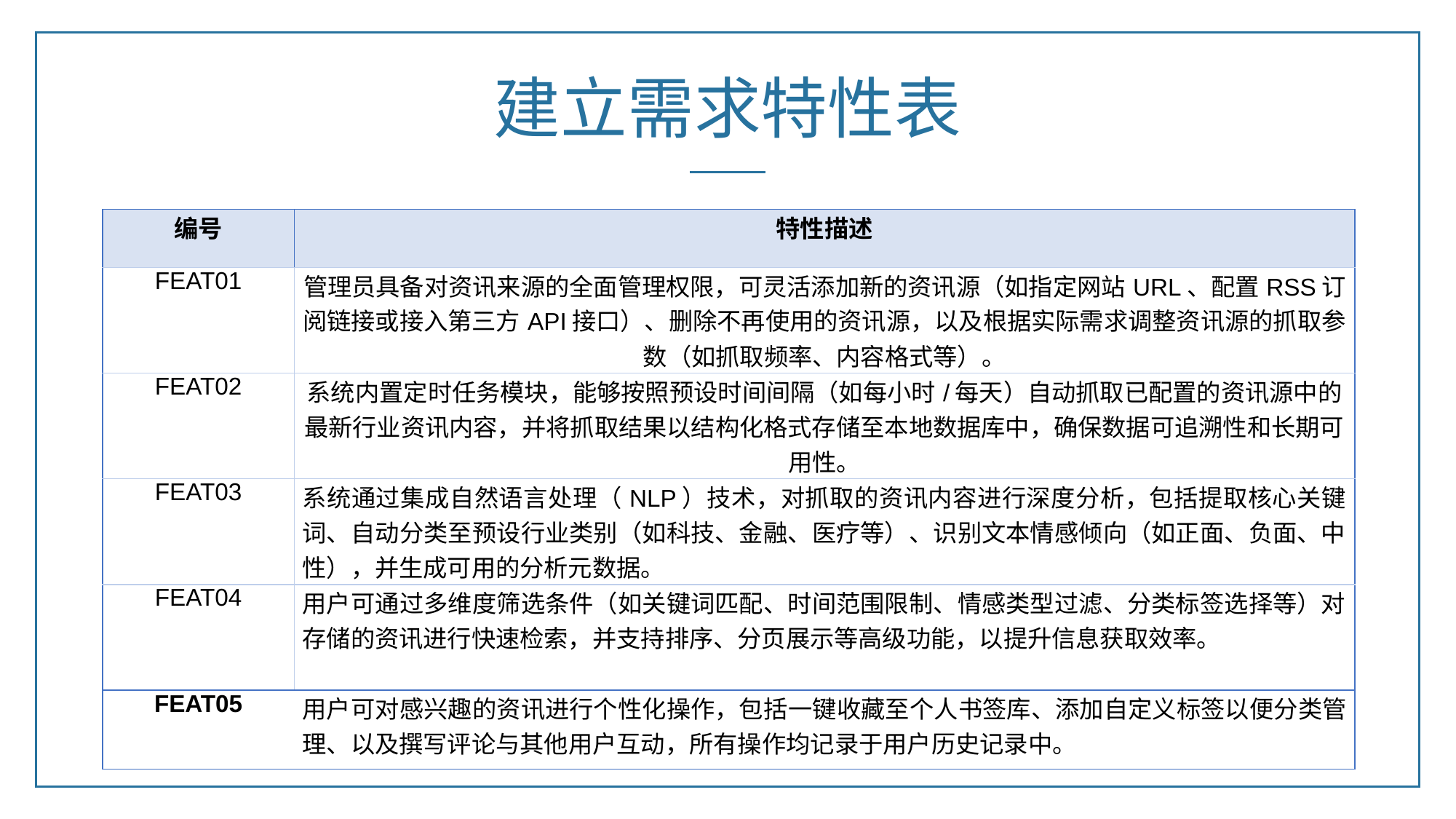

建立需求特性表
| 编号 | 特性描述 |
| --- | --- |
| FEAT01 | 管理员具备对资讯来源的全面管理权限，可灵活添加新的资讯源（如指定网站URL、配置RSS订阅链接或接入第三方API接口）、删除不再使用的资讯源，以及根据实际需求调整资讯源的抓取参数（如抓取频率、内容格式等）。 |
| FEAT02 | 系统内置定时任务模块，能够按照预设时间间隔（如每小时/每天）自动抓取已配置的资讯源中的最新行业资讯内容，并将抓取结果以结构化格式存储至本地数据库中，确保数据可追溯性和长期可用性。 |
| FEAT03 | 系统通过集成自然语言处理（NLP）技术，对抓取的资讯内容进行深度分析，包括提取核心关键词、自动分类至预设行业类别（如科技、金融、医疗等）、识别文本情感倾向（如正面、负面、中性），并生成可用的分析元数据。 |
| FEAT04 | 用户可通过多维度筛选条件（如关键词匹配、时间范围限制、情感类型过滤、分类标签选择等）对存储的资讯进行快速检索，并支持排序、分页展示等高级功能，以提升信息获取效率。 |
| FEAT05 | 用户可对感兴趣的资讯进行个性化操作，包括一键收藏至个人书签库、添加自定义标签以便分类管理、以及撰写评论与其他用户互动，所有操作均记录于用户历史记录中。 |